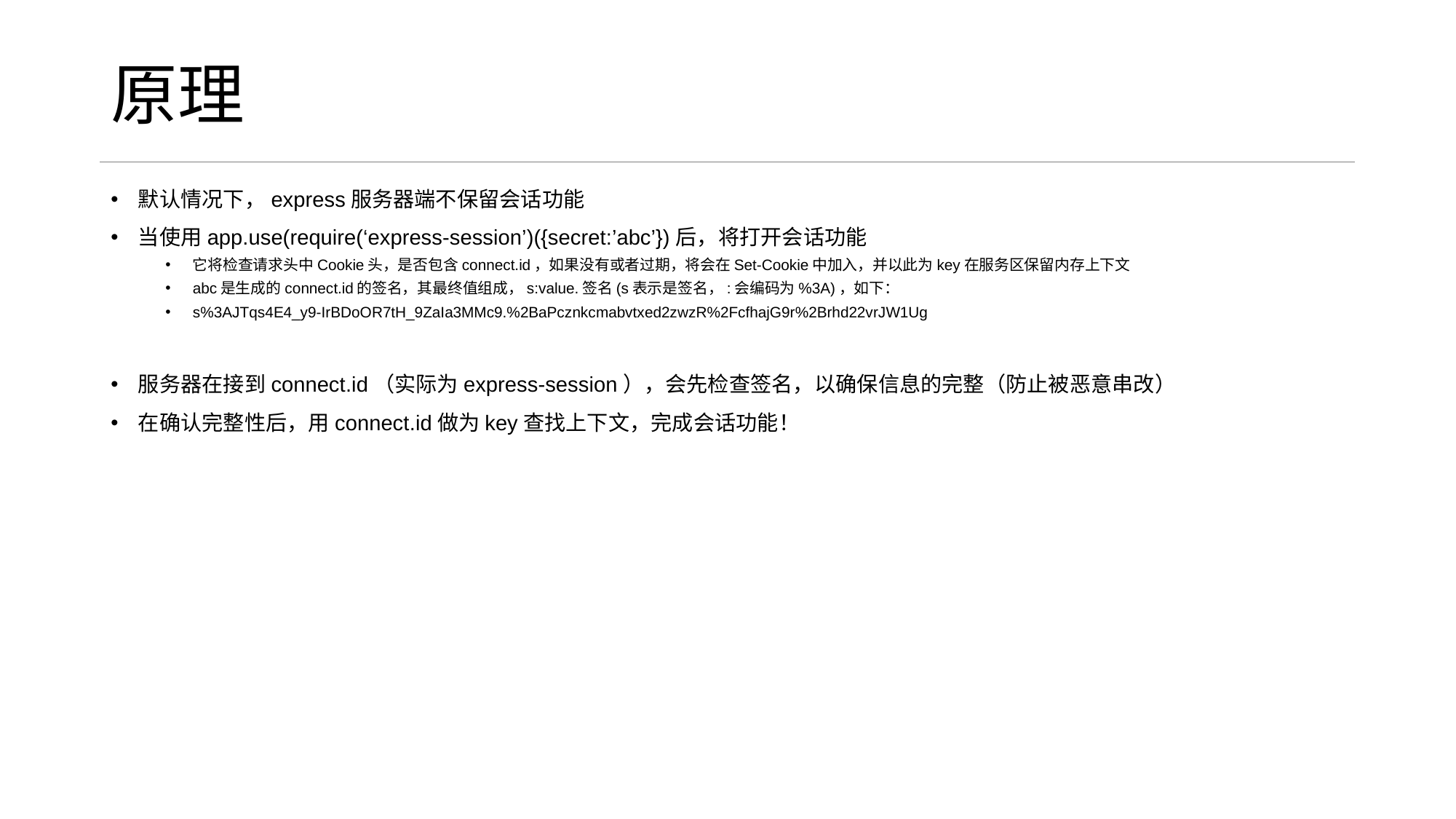

# 原理
默认情况下，express服务器端不保留会话功能
当使用app.use(require(‘express-session’)({secret:’abc’})后，将打开会话功能
它将检查请求头中Cookie头，是否包含connect.id，如果没有或者过期，将会在Set-Cookie中加入，并以此为key在服务区保留内存上下文
abc是生成的connect.id的签名，其最终值组成，s:value.签名(s表示是签名，:会编码为%3A)，如下：
s%3AJTqs4E4_y9-IrBDoOR7tH_9ZaIa3MMc9.%2BaPcznkcmabvtxed2zwzR%2FcfhajG9r%2Brhd22vrJW1Ug

服务器在接到connect.id（实际为express-session），会先检查签名，以确保信息的完整（防止被恶意串改）
在确认完整性后，用connect.id做为key查找上下文，完成会话功能！